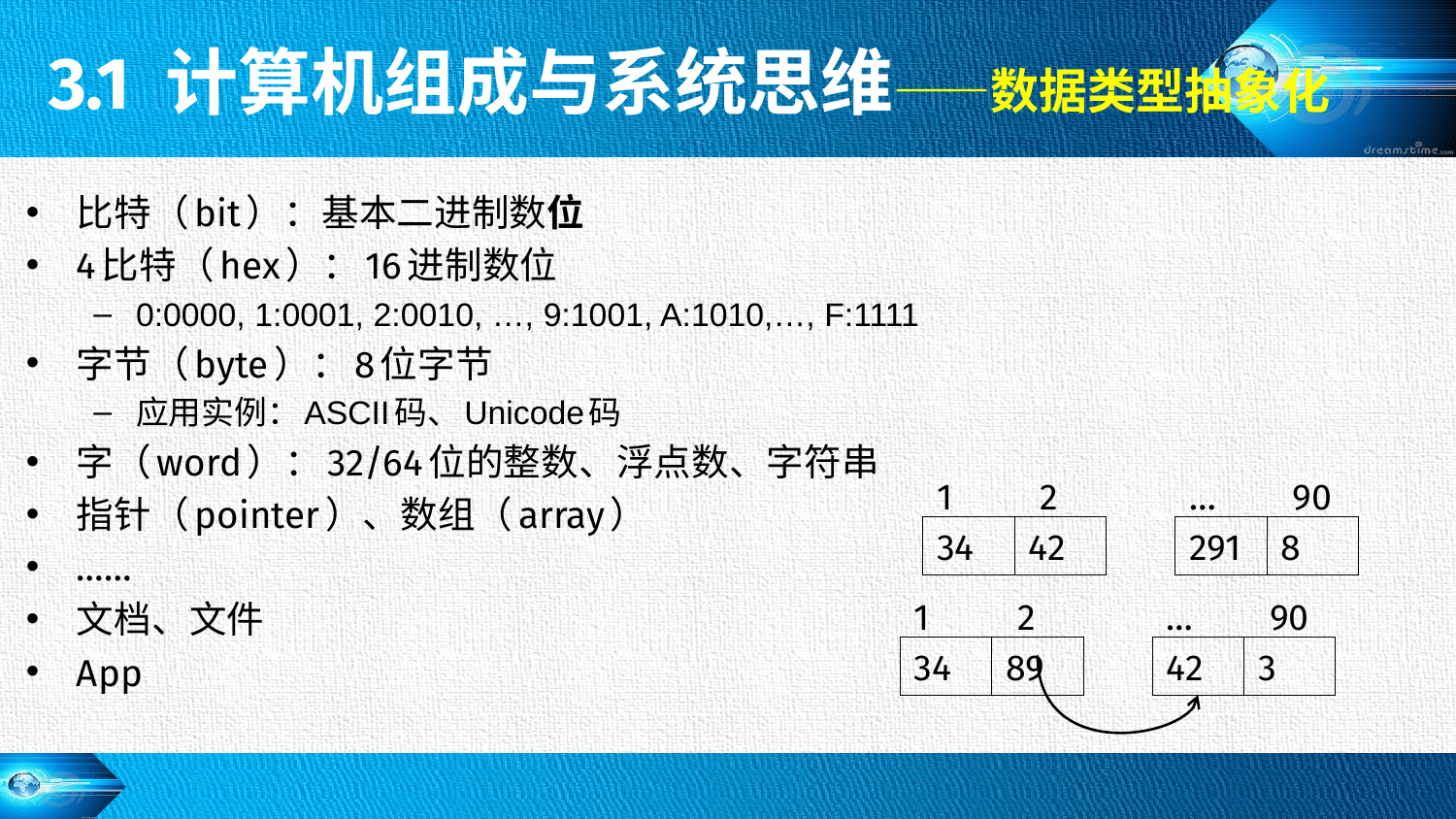

3.1 计算机组成与系统思维——数据类型抽象化
比特（bit）：基本二进制数位
4比特（hex）：16进制数位
0:0000, 1:0001, 2:0010, …, 9:1001, A:1010,…, F:1111
字节（byte）：8位字节
应用实例：ASCII码、Unicode码
字（word）：32/64位的整数、浮点数、字符串
指针（pointer）、数组（array）
……
文档、文件
App
1
2
…
90
34
291
8
42
1
2
…
90
34
89
42
3